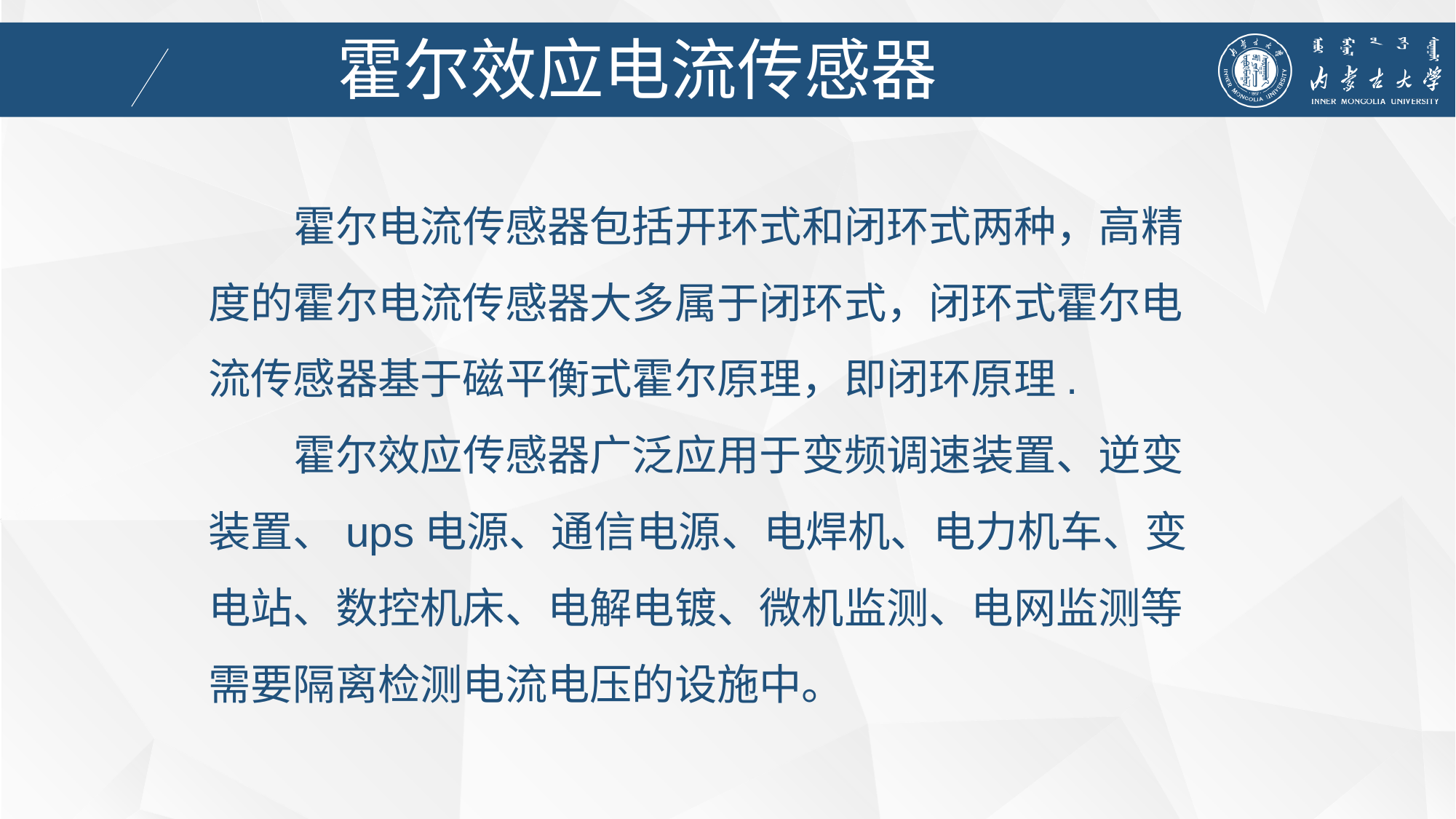

霍尔效应电流传感器
霍尔电流传感器包括开环式和闭环式两种，高精度的霍尔电流传感器大多属于闭环式，闭环式霍尔电流传感器基于磁平衡式霍尔原理，即闭环原理.
霍尔效应传感器广泛应用于变频调速装置、逆变装置、ups电源、通信电源、电焊机、电力机车、变电站、数控机床、电解电镀、微机监测、电网监测等需要隔离检测电流电压的设施中。